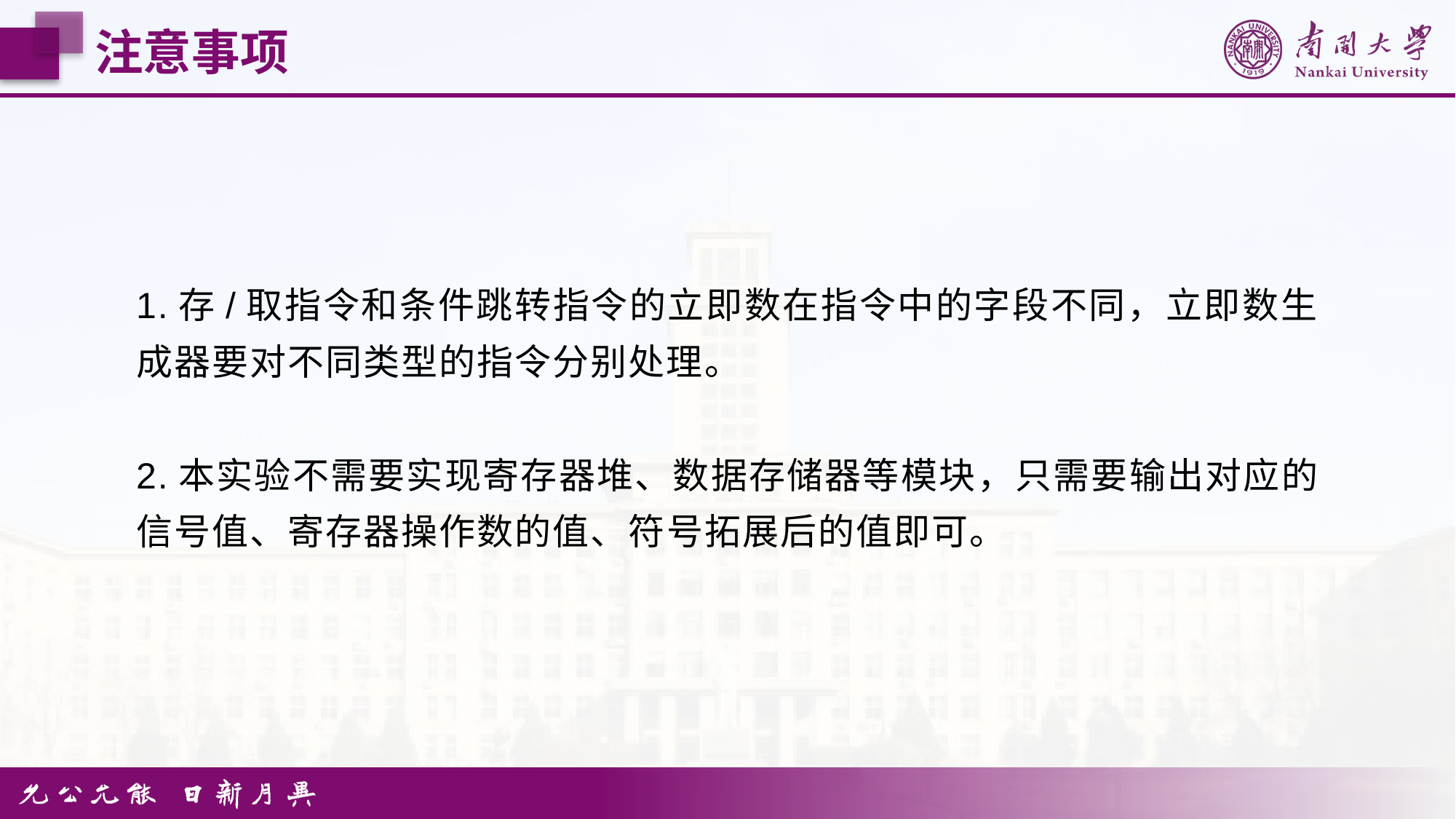

注意事项
1.存/取指令和条件跳转指令的立即数在指令中的字段不同，立即数生成器要对不同类型的指令分别处理。

2.本实验不需要实现寄存器堆、数据存储器等模块，只需要输出对应的信号值、寄存器操作数的值、符号拓展后的值即可。